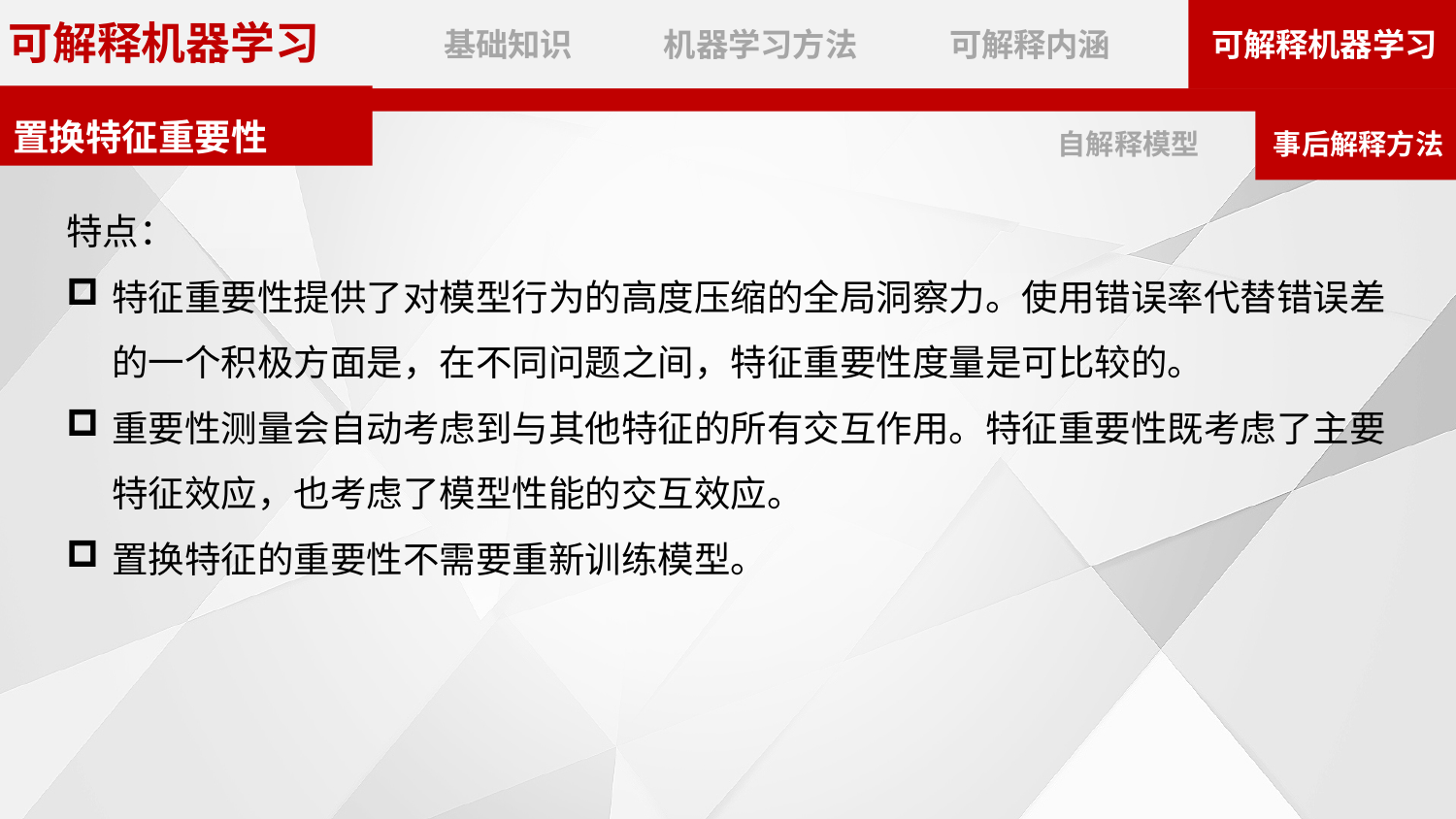

特点：
特征重要性提供了对模型行为的高度压缩的全局洞察力。使用错误率代替错误差的一个积极方面是，在不同问题之间，特征重要性度量是可比较的。
重要性测量会自动考虑到与其他特征的所有交互作用。特征重要性既考虑了主要特征效应，也考虑了模型性能的交互效应。
置换特征的重要性不需要重新训练模型。